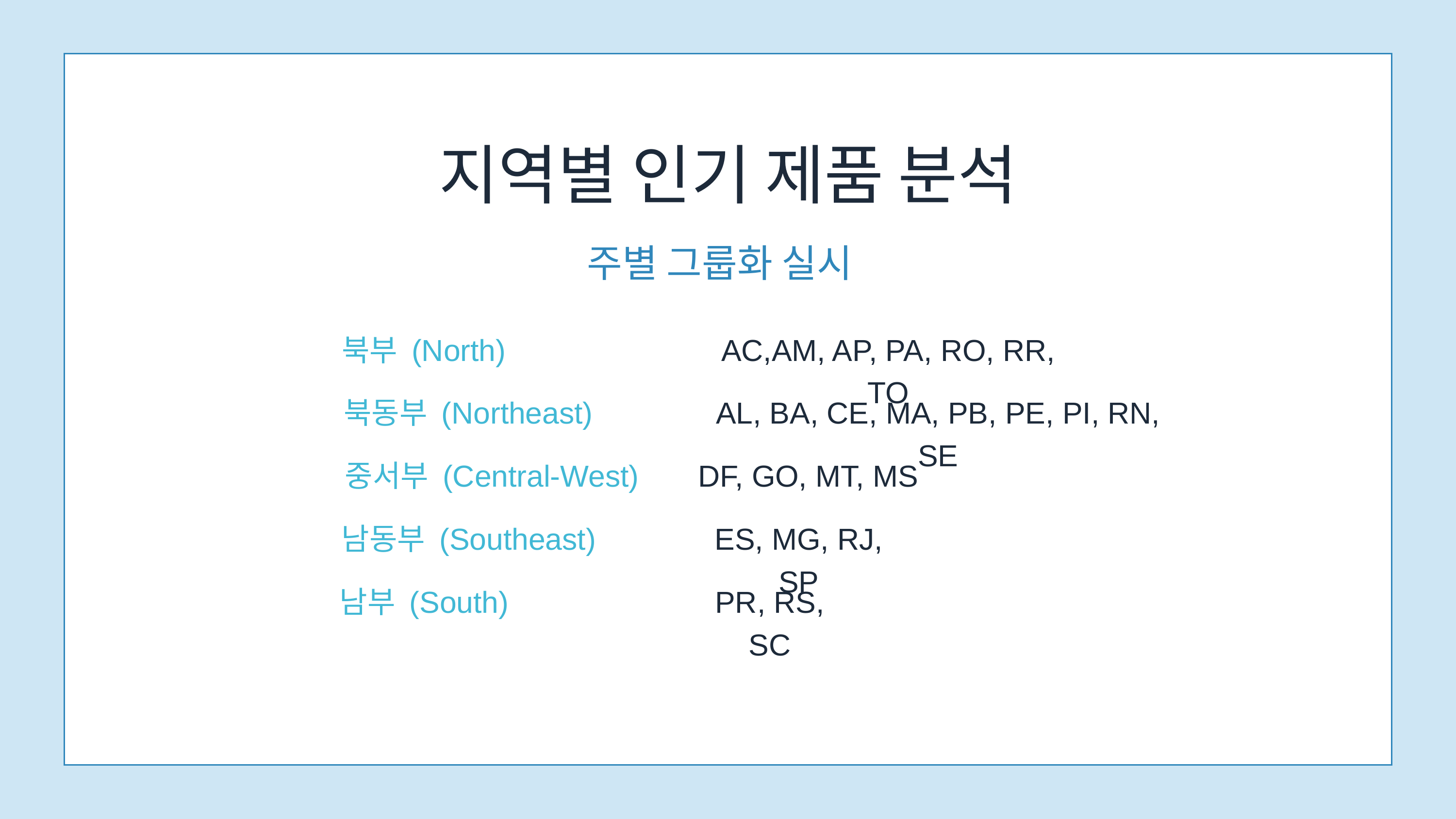

지역별 인기 제품 분석
주별 그룹화 실시
북부 (North)
AC,AM, AP, PA, RO, RR, TO
북동부 (Northeast)
AL, BA, CE, MA, PB, PE, PI, RN, SE
중서부 (Central-West)
DF, GO, MT, MS
ES, MG, RJ, SP
남동부 (Southeast)
남부 (South)
PR, RS, SC